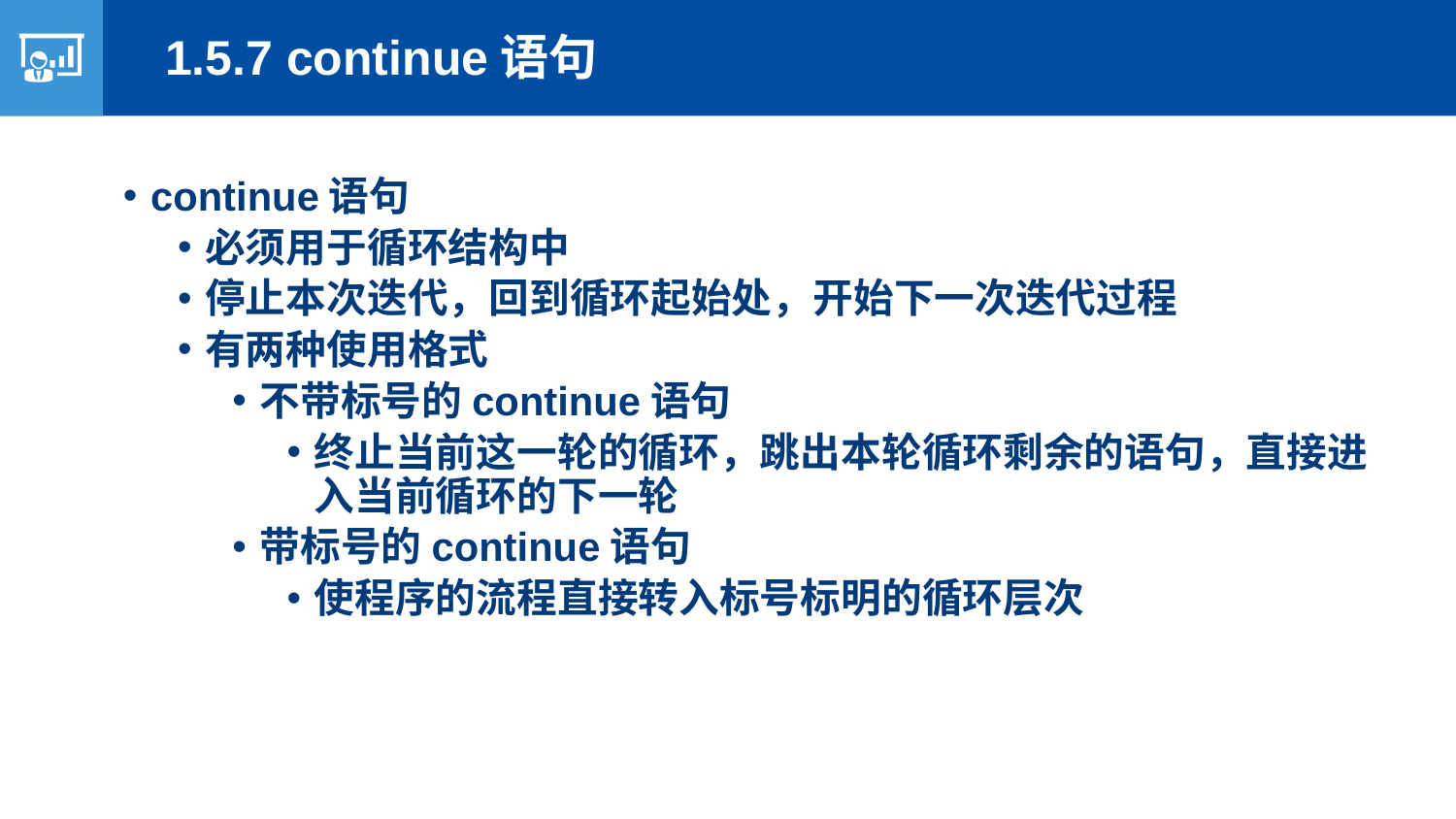

1.5.7 continue语句
continue语句
必须用于循环结构中
停止本次迭代，回到循环起始处，开始下一次迭代过程
有两种使用格式
不带标号的continue语句
终止当前这一轮的循环，跳出本轮循环剩余的语句，直接进入当前循环的下一轮
带标号的continue语句
使程序的流程直接转入标号标明的循环层次